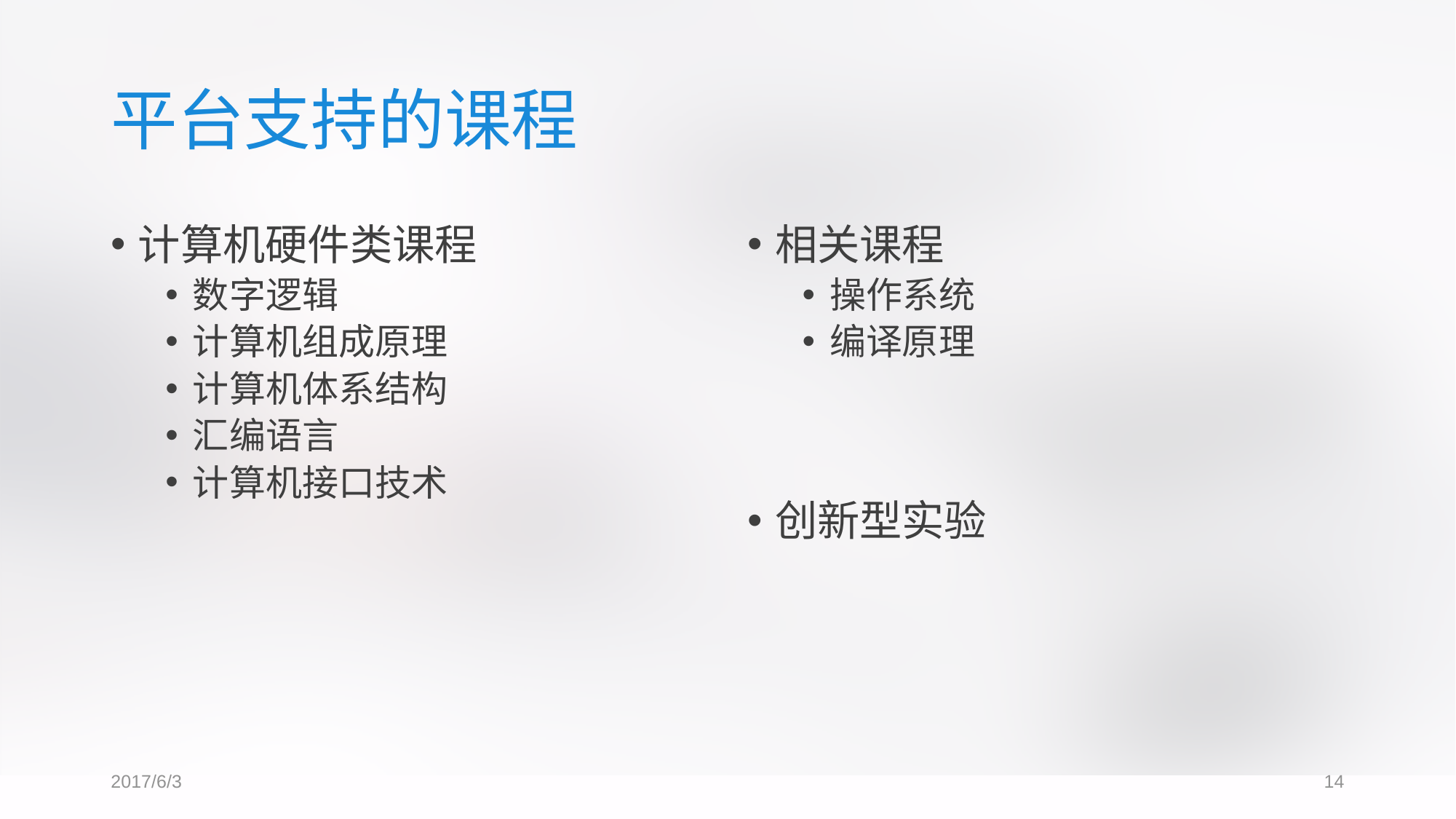

# 平台支持的课程
计算机硬件类课程
数字逻辑
计算机组成原理
计算机体系结构
汇编语言
计算机接口技术
相关课程
操作系统
编译原理

创新型实验
2017/6/3
14